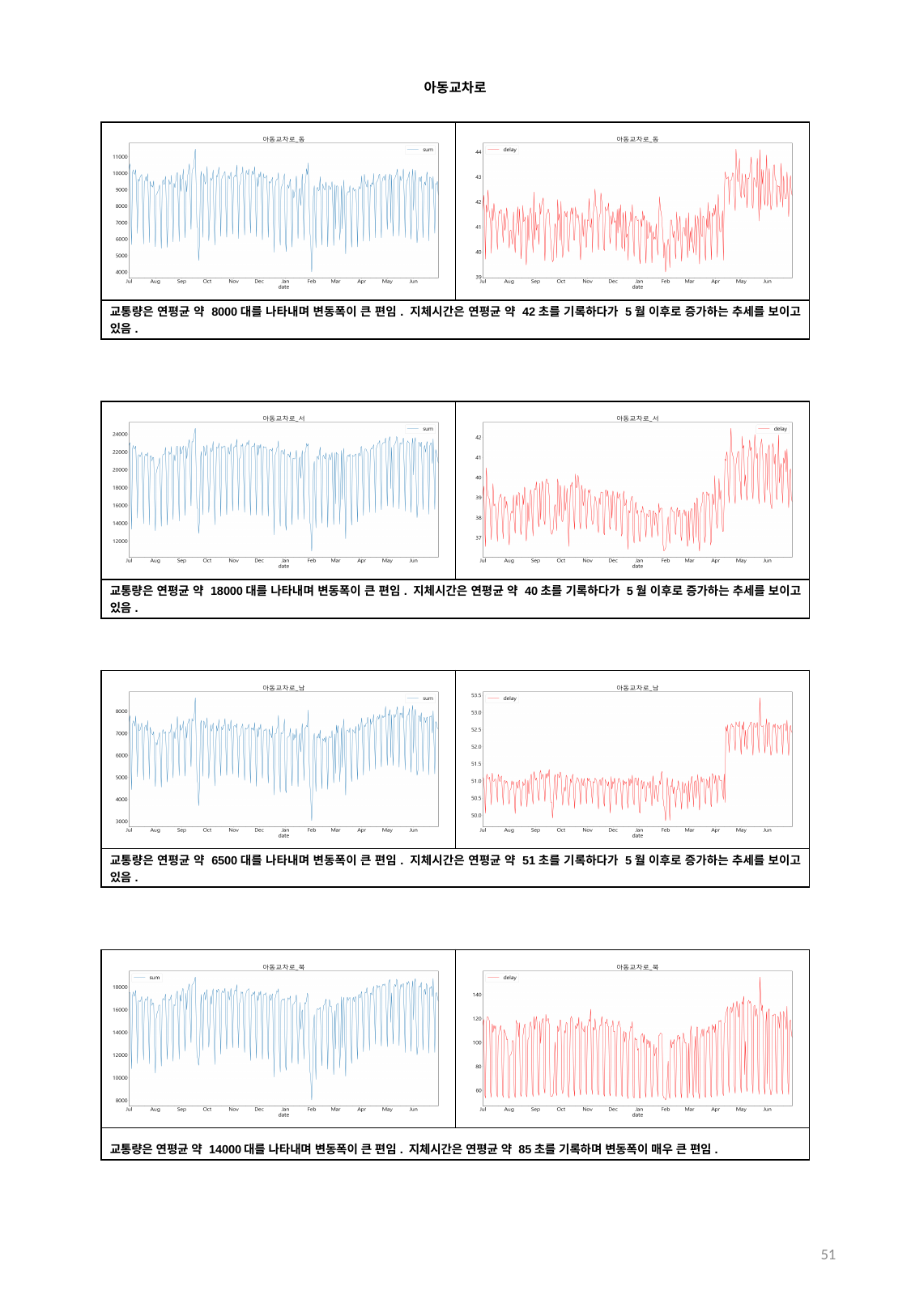

아동교차로
|  |  |
| --- | --- |
| 교통량은 연평균 약 8000대를 나타내며 변동폭이 큰 편임. 지체시간은 연평균 약 42초를 기록하다가 5월 이후로 증가하는 추세를 보이고 있음. |  |
|  |  |
| --- | --- |
| 교통량은 연평균 약 18000대를 나타내며 변동폭이 큰 편임. 지체시간은 연평균 약 40초를 기록하다가 5월 이후로 증가하는 추세를 보이고 있음. |  |
|  |  |
| --- | --- |
| 교통량은 연평균 약 6500대를 나타내며 변동폭이 큰 편임. 지체시간은 연평균 약 51초를 기록하다가 5월 이후로 증가하는 추세를 보이고 있음. |  |
|  |  |
| --- | --- |
| 교통량은 연평균 약 14000대를 나타내며 변동폭이 큰 편임. 지체시간은 연평균 약 85초를 기록하며 변동폭이 매우 큰 편임. |  |
51